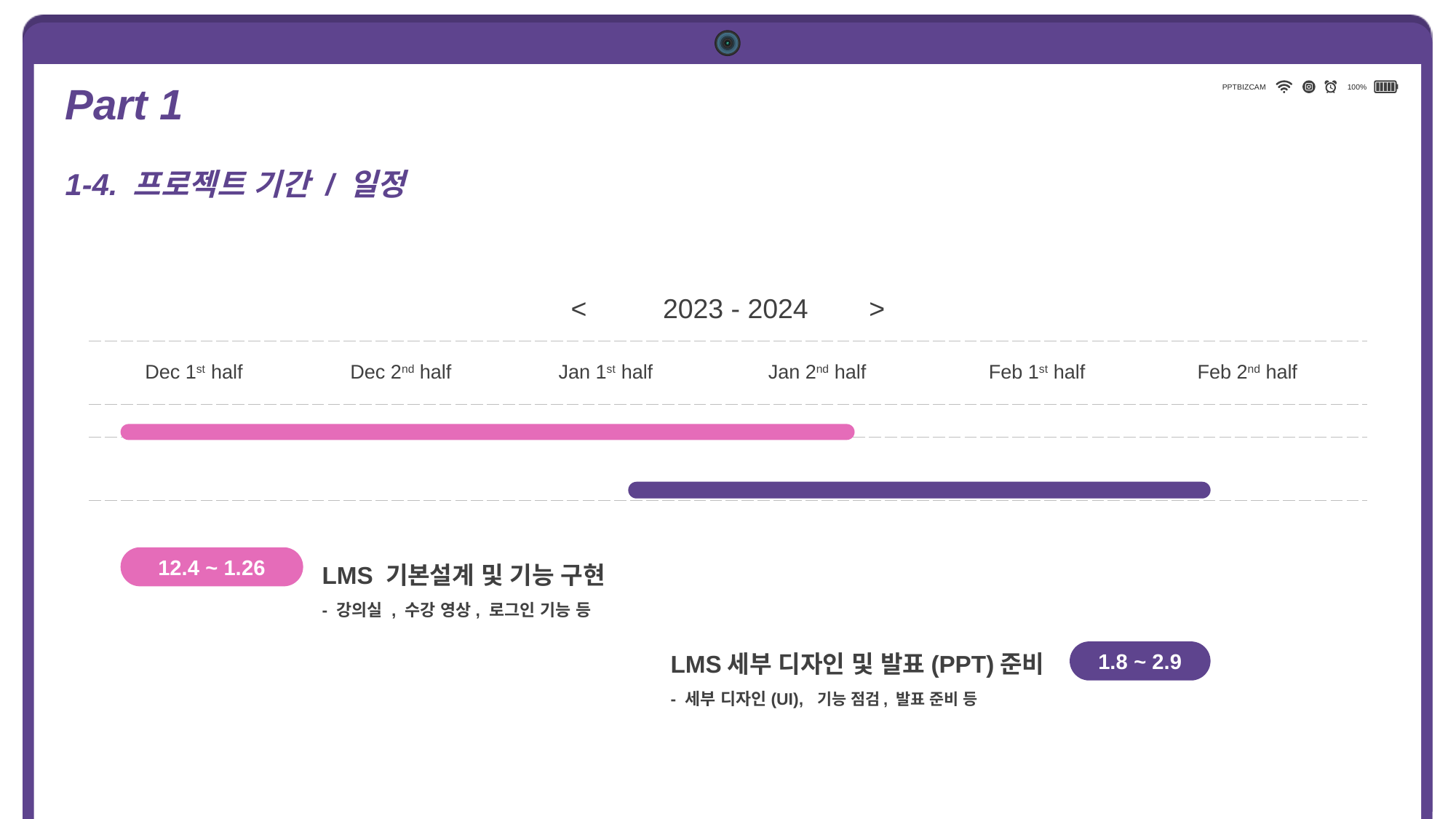

PPTBIZCAM
100%

Part 1

1-4. 프로젝트 기간 / 일정
| < 2023 - 2024 > |  |  |  |  |  |  |
| --- | --- | --- | --- | --- | --- | --- |
| Dec 1st half | Dec 2nd half | Jan 1st half | Jan 2nd half | Feb 1st half | Feb 2nd half |  |
|  |  |  |  |  |  |  |
|  |  |  |  |  |  |  |

LMS 기본설계 및 기능 구현
- 강의실 , 수강 영상, 로그인 기능 등

12.4 ~ 1.26
LMS세부 디자인 및 발표(PPT)준비
- 세부 디자인(UI),  기능 점검, 발표 준비 등
1.8 ~ 2.9